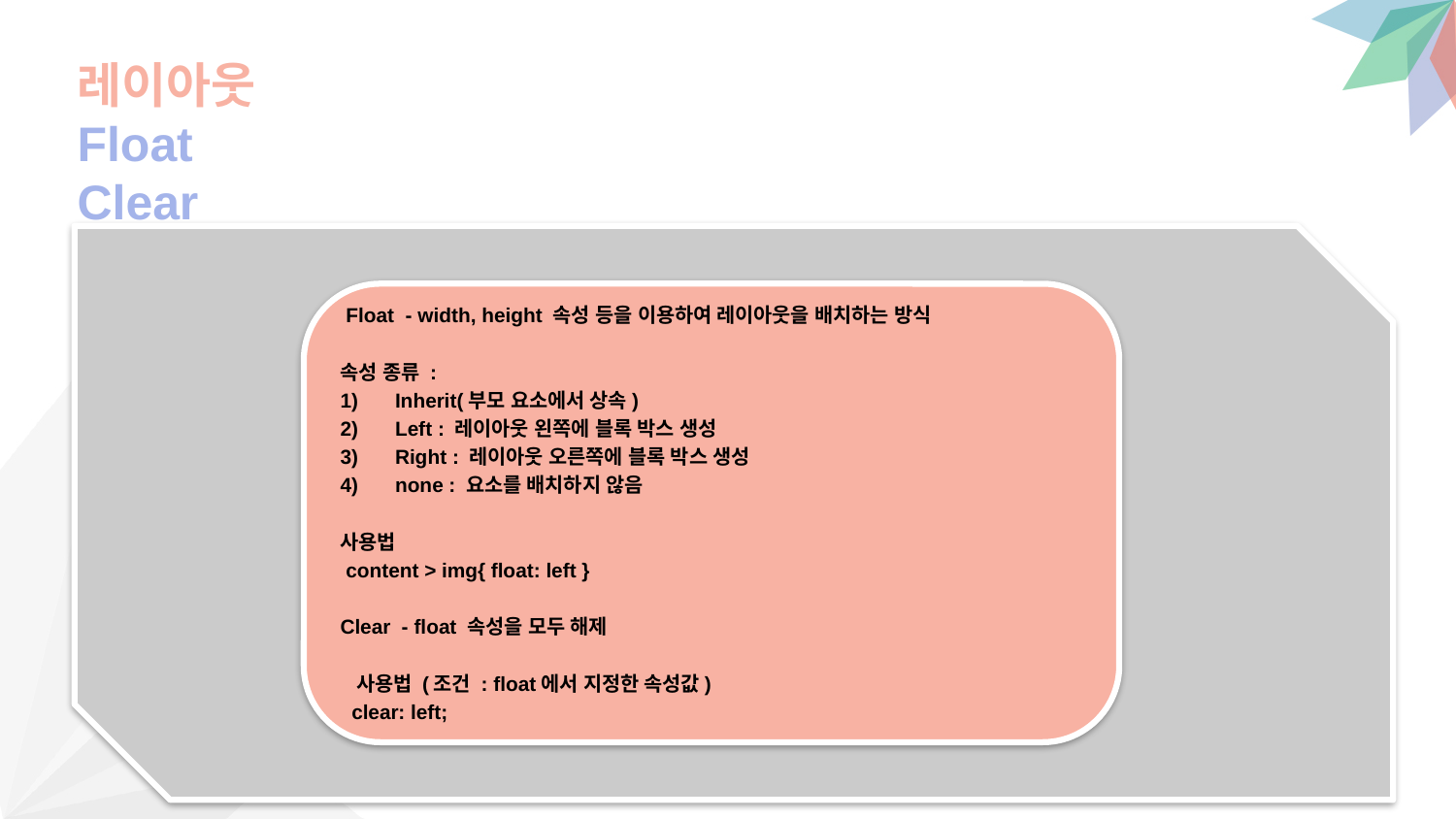

레이아웃
Float
Clear

 Float  - width, height 속성 등을 이용하여 레이아웃을 배치하는 방식

속성 종류 :
Inherit(부모 요소에서 상속)
Left : 레이아웃 왼쪽에 블록 박스 생성
Right : 레이아웃 오른쪽에 블록 박스 생성
none : 요소를 배치하지 않음

사용법
 content > img{ float: left }

Clear  - float 속성을 모두 해제

  사용법 (조건 : float에서 지정한 속성값)
  clear: left;